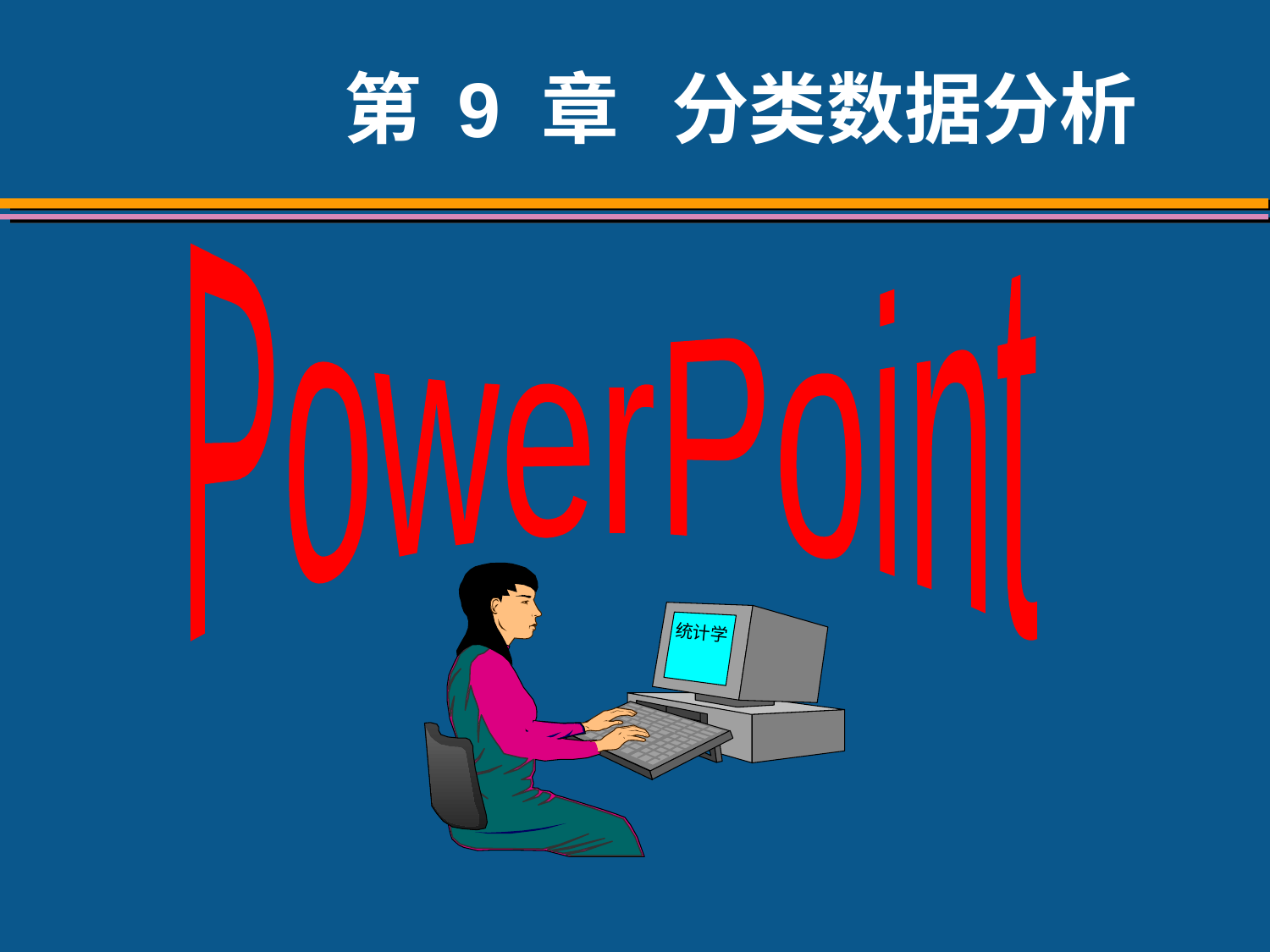

# 第 9 章   分类数据分析
PowerPoint

统计学

作者：中国人民大学统计学院
贾俊平